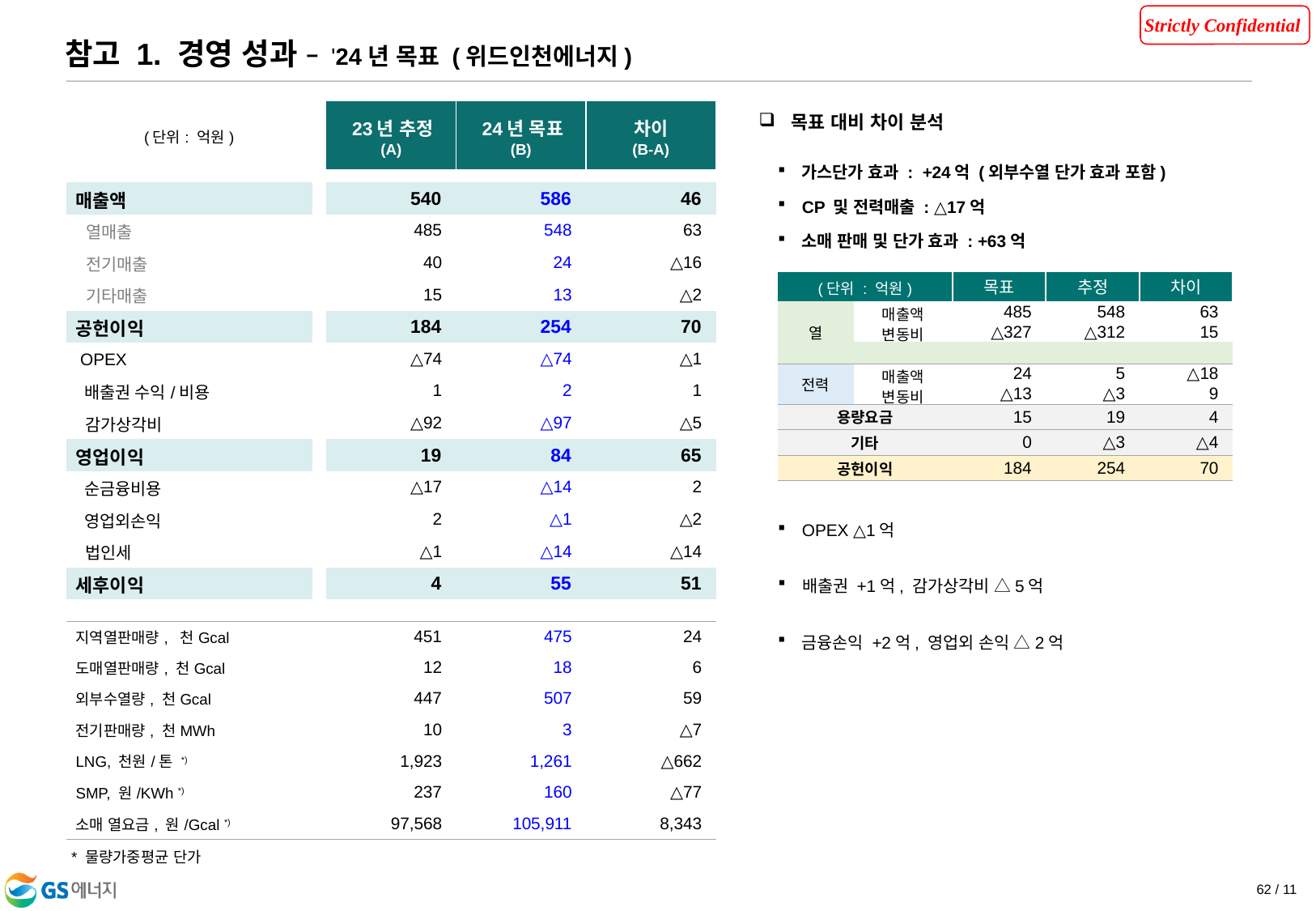

참고 1. 경영 성과 – '24년 목표 (위드인천에너지)
 목표 대비 차이 분석
| (단위: 억원) |  | '23년 추정 (A) | '24년 목표 (B) | 차이 (B-A) |
| --- | --- | --- | --- | --- |
|  |  |  |  |  |
|  |  |  |  |  |
| 매출액 |  | 540 | 586 | 46 |
| 열매출 |  | 485 | 548 | 63 |
| 전기매출 |  | 40 | 24 | △16 |
| 기타매출 |  | 15 | 13 | △2 |
| 공헌이익 |  | 184 | 254 | 70 |
| OPEX |  | △74 | △74 | △1 |
| 배출권 수익/비용 |  | 1 | 2 | 1 |
| 감가상각비 |  | △92 | △97 | △5 |
| 영업이익 |  | 19 | 84 | 65 |
| 순금융비용 |  | △17 | △14 | 2 |
| 영업외손익 |  | 2 | △1 | △2 |
| 법인세 |  | △1 | △14 | △14 |
| 세후이익 |  | 4 | 55 | 51 |
|  |  |  |  |  |
| 지역열판매량, 천Gcal |  | 451 | 475 | 24 |
| 도매열판매량, 천Gcal |  | 12 | 18 | 6 |
| 외부수열량, 천Gcal |  | 447 | 507 | 59 |
| 전기판매량, 천MWh |  | 10 | 3 | △7 |
| LNG, 천원/톤 \*) |  | 1,923 | 1,261 | △662 |
| SMP, 원/KWh \*) |  | 237 | 160 | △77 |
| 소매 열요금, 원/Gcal \*) |  | 97,568 | 105,911 | 8,343 |
가스단가 효과 :  +24억 (외부수열 단가 효과 포함)
CP 및 전력매출 : △17억
소매 판매 및 단가 효과 : +63억
| (단위 : 억원) |  | 목표 | 추정 | 차이 |
| --- | --- | --- | --- | --- |
| 열 | 매출액 | 485 | 548 | 63 |
|  | 변동비 | △327 | △312 | 15 |
|  |  |  |  |  |
| 전력 | 매출액 | 24 | 5 | △18 |
|  | 변동비 | △13 | △3 | 9 |
| 용량요금 |  | 15 | 19 | 4 |
| 기타 |  | 0 | △3 | △4 |
| 공헌이익 |  | 184 | 254 | 70 |
OPEX △1억

배출권 +1억, 감가상각비 △5억
금융손익 +2억, 영업외 손익 △2억
* 물량가중평균 단가